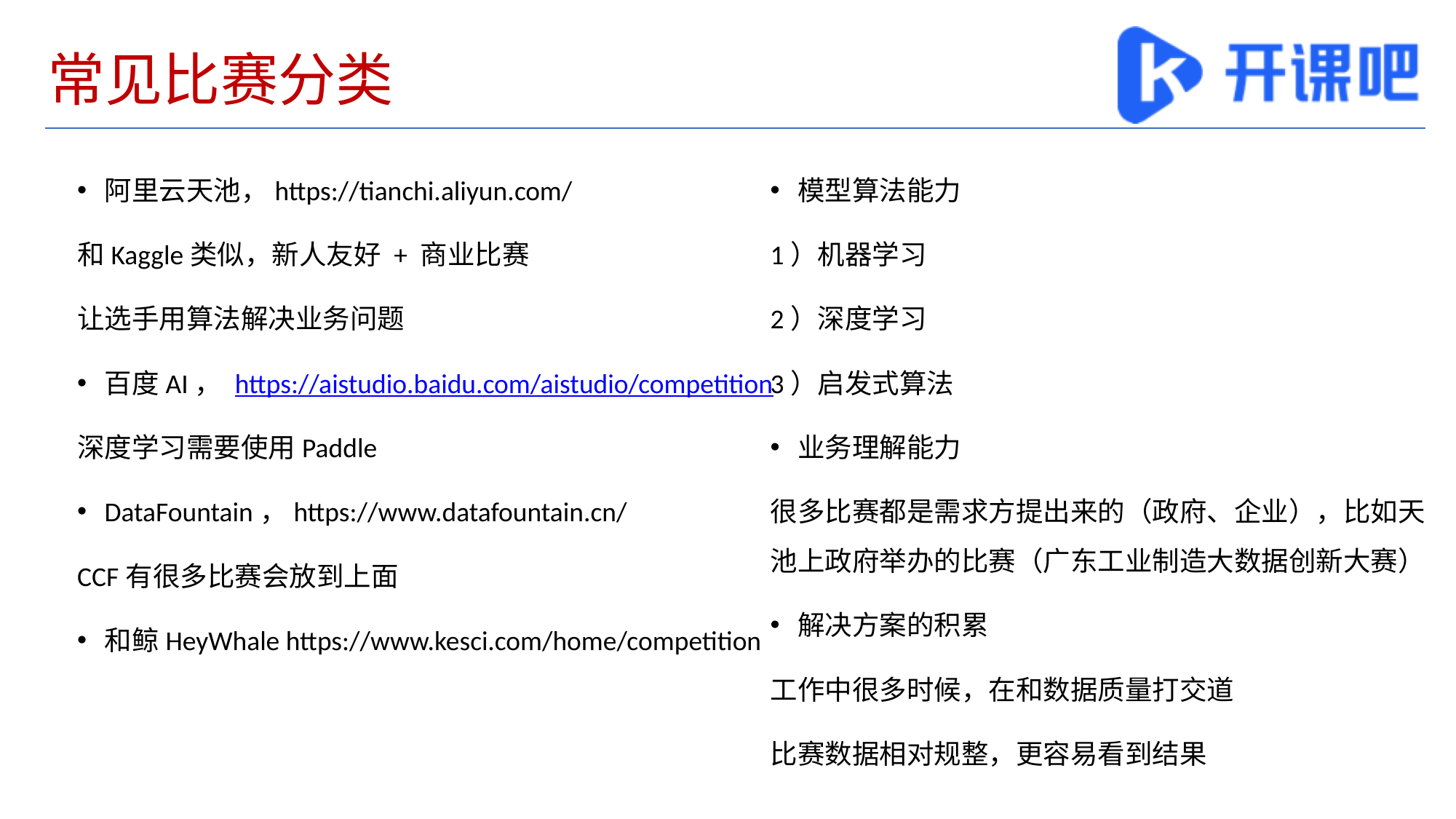

# 常见比赛分类
阿里云天池，https://tianchi.aliyun.com/
和Kaggle类似，新人友好 + 商业比赛
让选手用算法解决业务问题
百度AI， https://aistudio.baidu.com/aistudio/competition
深度学习需要使用Paddle
DataFountain，https://www.datafountain.cn/
CCF有很多比赛会放到上面
和鲸HeyWhale https://www.kesci.com/home/competition

模型算法能力
1）机器学习
2）深度学习
3）启发式算法
业务理解能力
很多比赛都是需求方提出来的（政府、企业），比如天池上政府举办的比赛（广东工业制造大数据创新大赛）
解决方案的积累
工作中很多时候，在和数据质量打交道
比赛数据相对规整，更容易看到结果